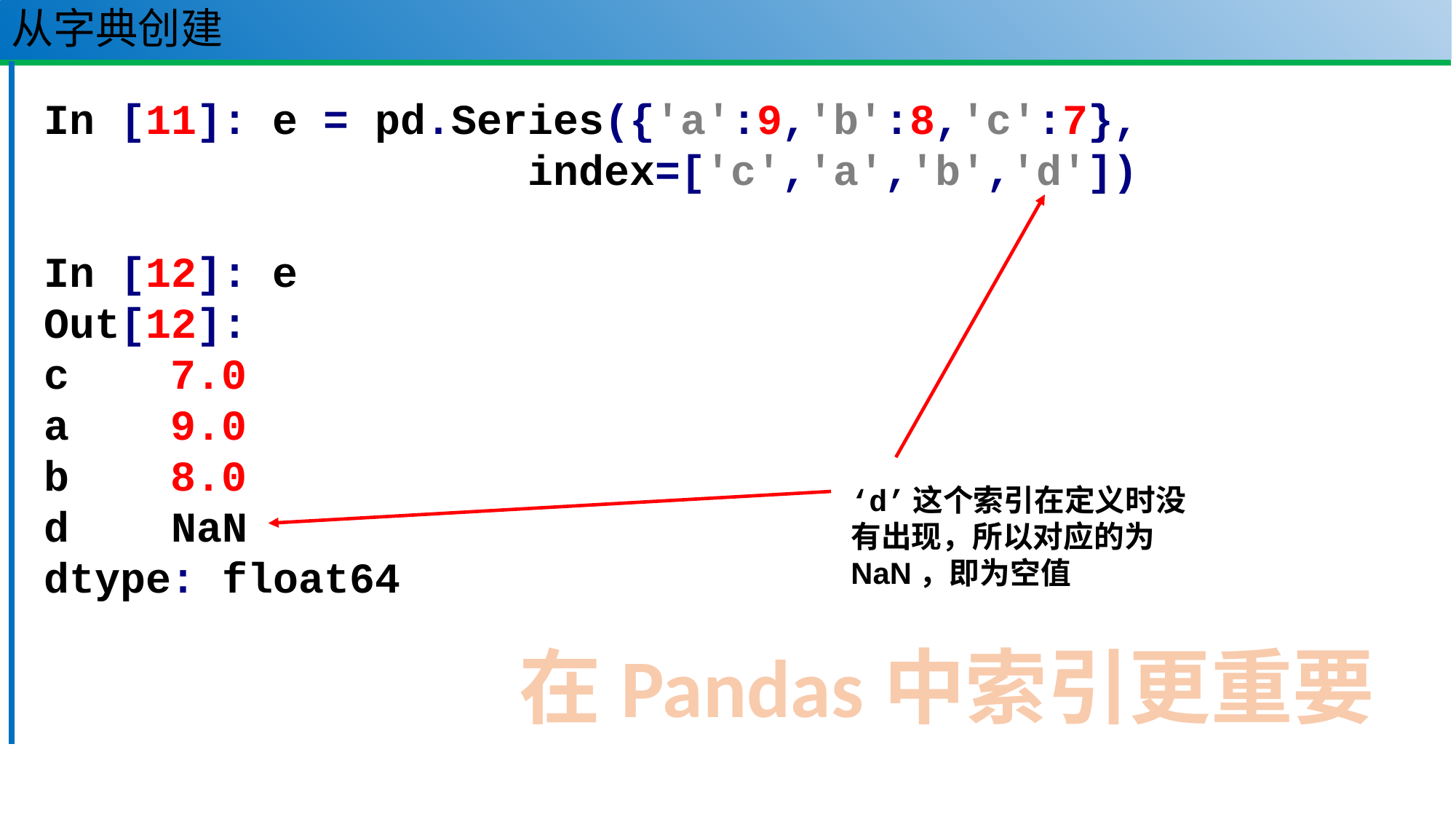

# 从字典创建
In [11]: e = pd.Series({'a':9,'b':8,'c':7},
                   index=['c','a','b','d'])

In [12]: e
Out[12]:
c    7.0
a    9.0
b    8.0
d    NaN
dtype: float64
‘d’这个索引在定义时没有出现，所以对应的为NaN，即为空值
在Pandas中索引更重要